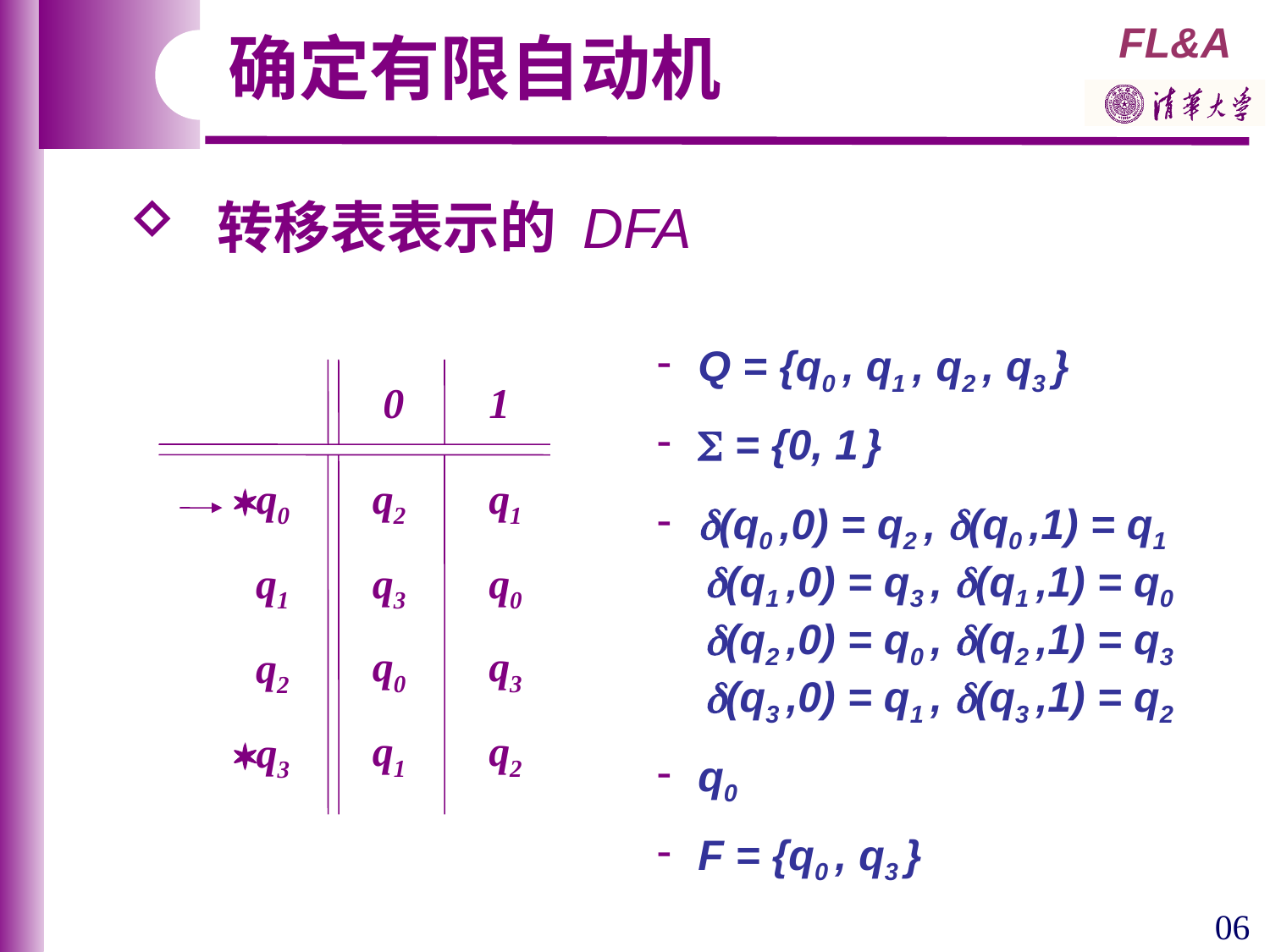

确定有限自动机
  转移表表示的 DFA
 Q = {q0 , q1 , q2 , q3 }

 Σ = {0, 1 }

 δ(q0 ,0) = q2 , δ(q0 ,1) = q1
    δ(q1 ,0) = q3 , δ(q1 ,1) = q0
    δ(q2 ,0) = q0 , δ(q2 ,1) = q3
    δ(q3 ,0) = q1 , δ(q3 ,1) = q2

 q0

 F = {q0 , q3 }

0
1

∗q0
q2
q1

q1
q3
q0
q0
q3
q2
q1
q2
∗q3
06